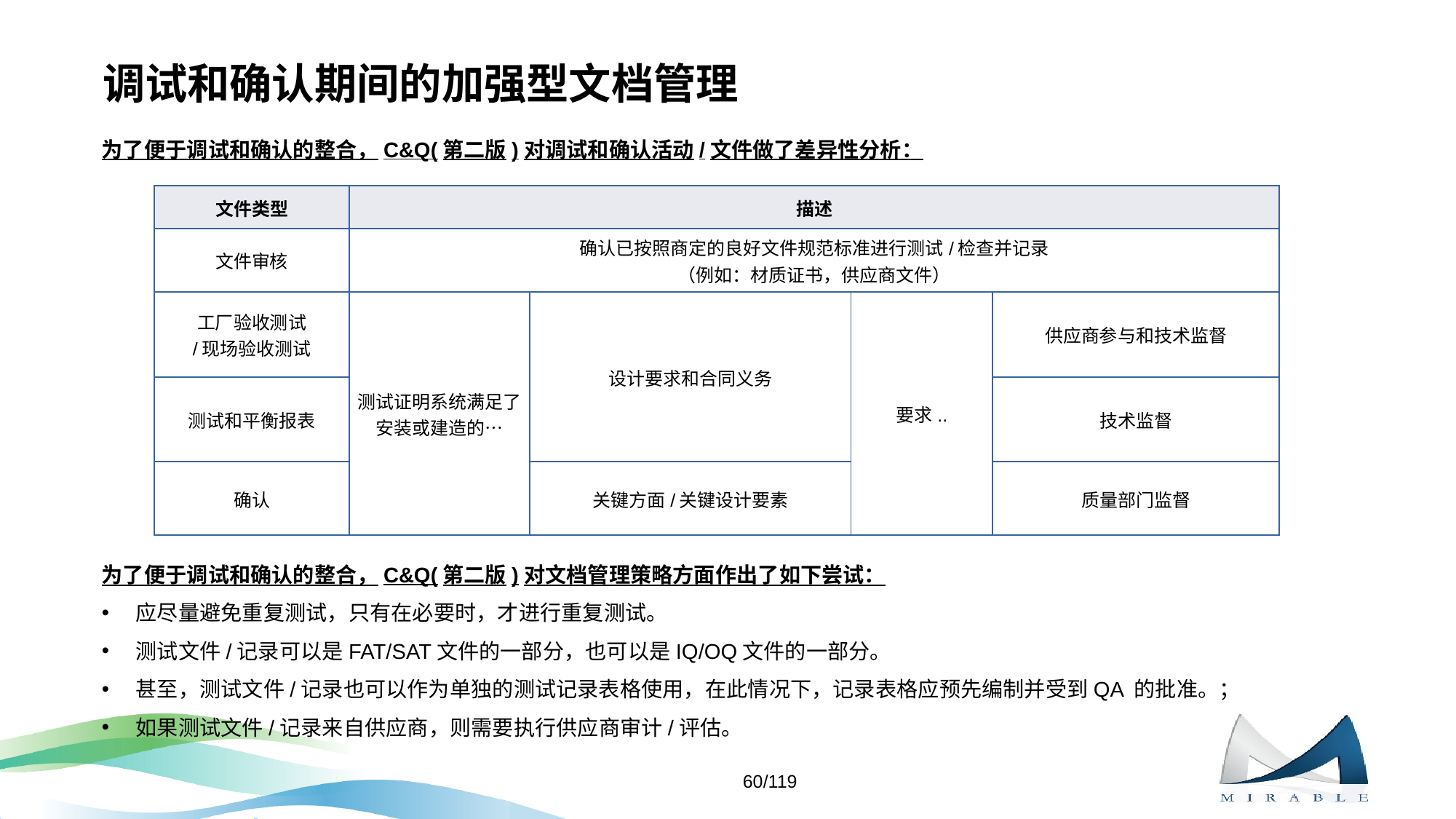

# 调试和确认期间的加强型文档管理
为了便于调试和确认的整合，C&Q(第二版)对调试和确认活动/文件做了差异性分析：

为了便于调试和确认的整合，C&Q(第二版)对文档管理策略方面作出了如下尝试：
应尽量避免重复测试，只有在必要时，才进行重复测试。
测试文件/记录可以是FAT/SAT文件的一部分，也可以是IQ/OQ文件的一部分。
甚至，测试文件/记录也可以作为单独的测试记录表格使用，在此情况下，记录表格应预先编制并受到QA 的批准。；
如果测试文件/记录来自供应商，则需要执行供应商审计/评估。
| 文件类型 | 描述 |  |  |  |
| --- | --- | --- | --- | --- |
| 文件审核 | 确认已按照商定的良好文件规范标准进行测试/检查并记录 （例如：材质证书，供应商文件） |  |  |  |
| 工厂验收测试 /现场验收测试 | 测试证明系统满足了安装或建造的… | 设计要求和合同义务 | 要求.. | 供应商参与和技术监督 |
| 测试和平衡报表 |  |  |  | 技术监督 |
| 确认 |  | 关键方面/关键设计要素 |  | 质量部门监督 |
60/119